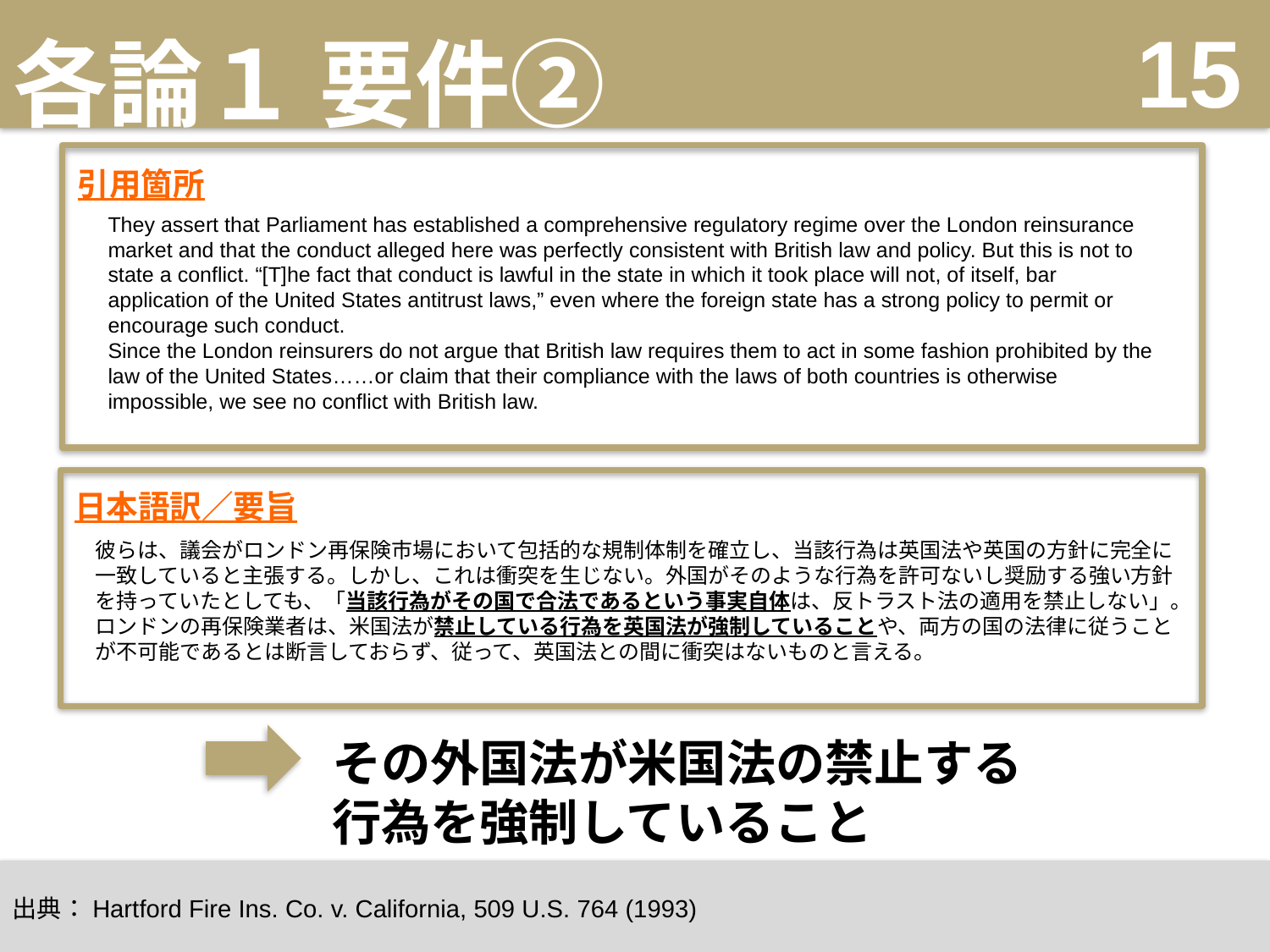

# 各論１ 要件②
15

引用箇所
They assert that Parliament has established a comprehensive regulatory regime over the London reinsurance market and that the conduct alleged here was perfectly consistent with British law and policy. But this is not to state a conflict. “[T]he fact that conduct is lawful in the state in which it took place will not, of itself, bar application of the United States antitrust laws,” even where the foreign state has a strong policy to permit or encourage such conduct.
Since the London reinsurers do not argue that British law requires them to act in some fashion prohibited by the law of the United States……or claim that their compliance with the laws of both countries is otherwise impossible, we see no conflict with British law.

日本語訳／要旨
彼らは、議会がロンドン再保険市場において包括的な規制体制を確立し、当該行為は英国法や英国の方針に完全に一致していると主張する。しかし、これは衝突を生じない。外国がそのような行為を許可ないし奨励する強い方針を持っていたとしても、「当該行為がその国で合法であるという事実自体は、反トラスト法の適用を禁止しない」。
ロンドンの再保険業者は、米国法が禁止している行為を英国法が強制していることや、両方の国の法律に従うことが不可能であるとは断言しておらず、従って、英国法との間に衝突はないものと言える。

その外国法が米国法の禁止する
行為を強制していること
出典：Hartford Fire Ins. Co. v. California, 509 U.S. 764 (1993)